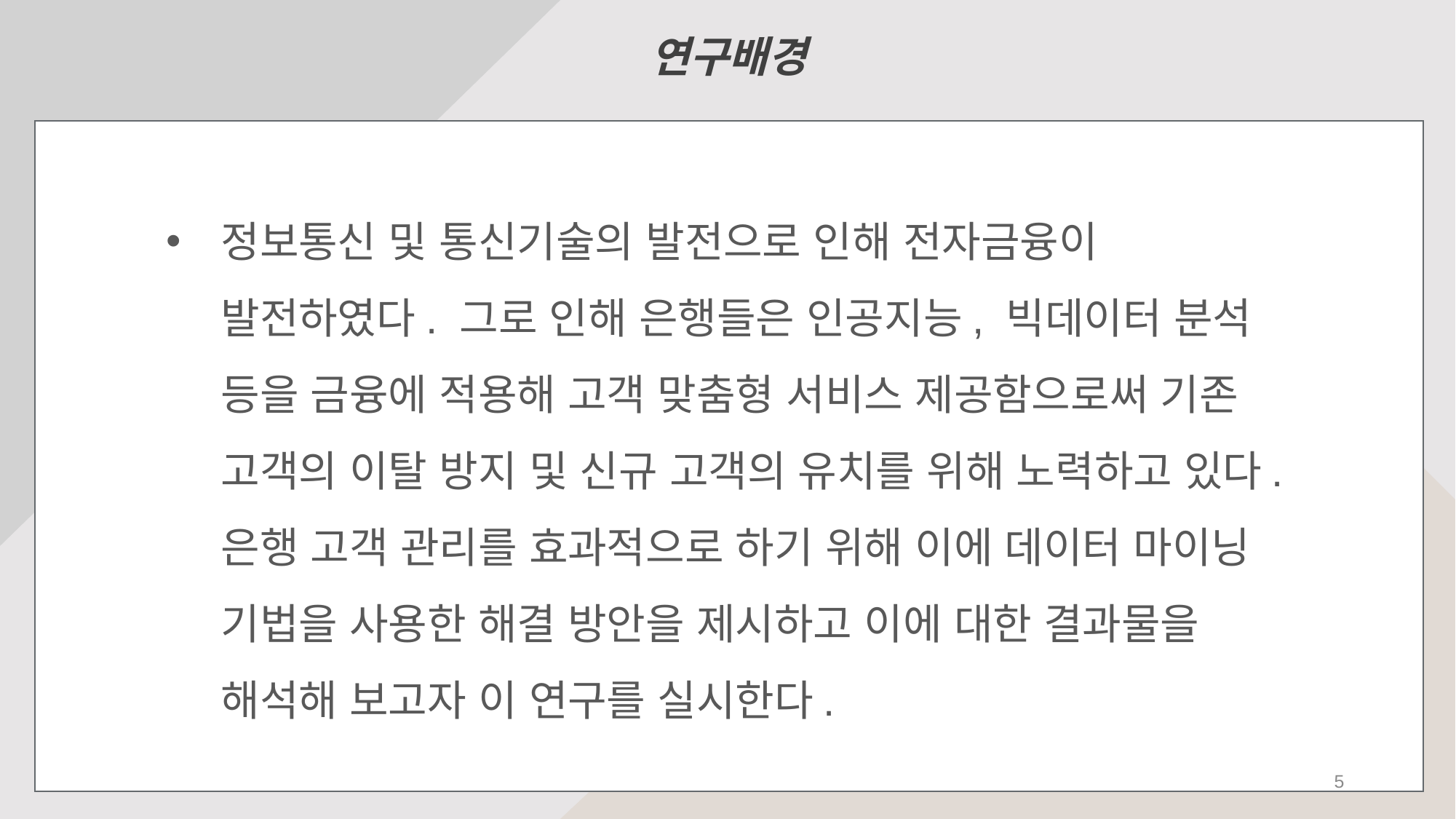

연구배경

정보통신 및 통신기술의 발전으로 인해 전자금융이 발전하였다. 그로 인해 은행들은 인공지능, 빅데이터 분석 등을 금융에 적용해 고객 맞춤형 서비스 제공함으로써 기존 고객의 이탈 방지 및 신규 고객의 유치를 위해 노력하고 있다. 은행 고객 관리를 효과적으로 하기 위해 이에 데이터 마이닝 기법을 사용한 해결 방안을 제시하고 이에 대한 결과물을 해석해 보고자 이 연구를 실시한다.

5